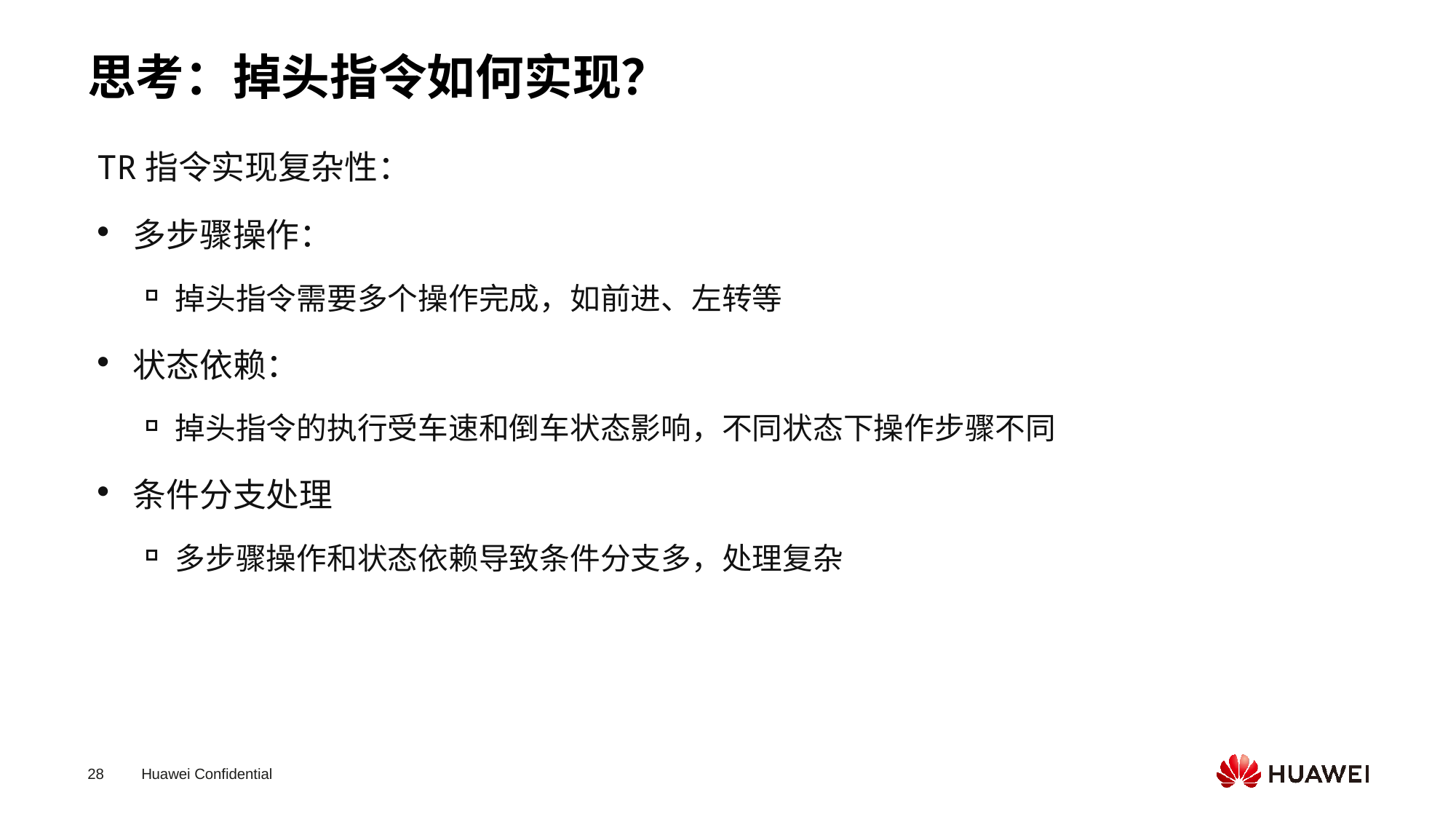

# 思考：掉头指令如何实现？
TR指令实现复杂性：
多步骤操作：
掉头指令需要多个操作完成，如前进、左转等
状态依赖：
掉头指令的执行受车速和倒车状态影响，不同状态下操作步骤不同
条件分支处理
多步骤操作和状态依赖导致条件分支多，处理复杂